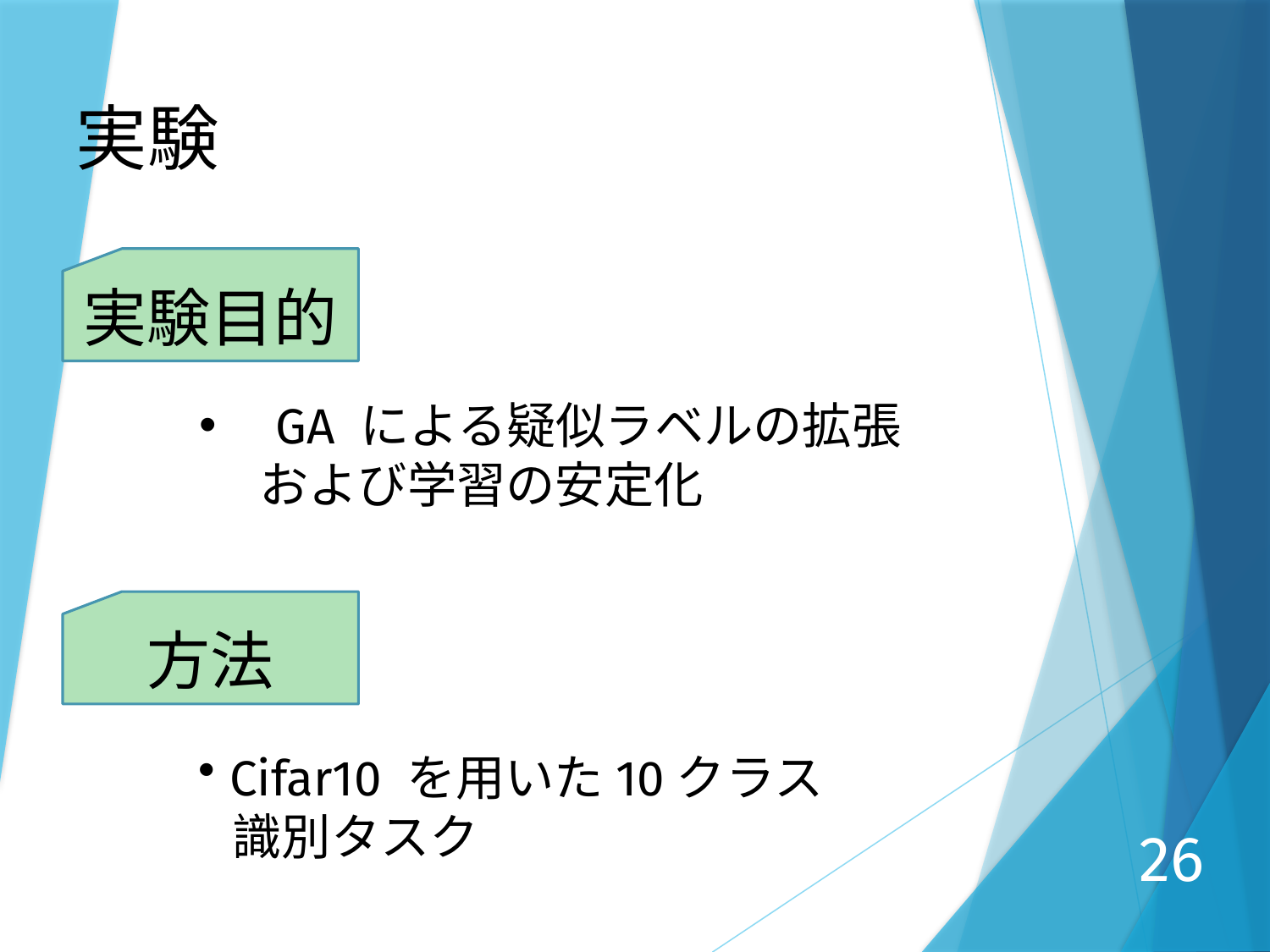

実験
実験目的

 GA による疑似ラベルの拡張
　 および学習の安定化
方法
 Cifar10 を用いた10クラス
  識別タスク
26